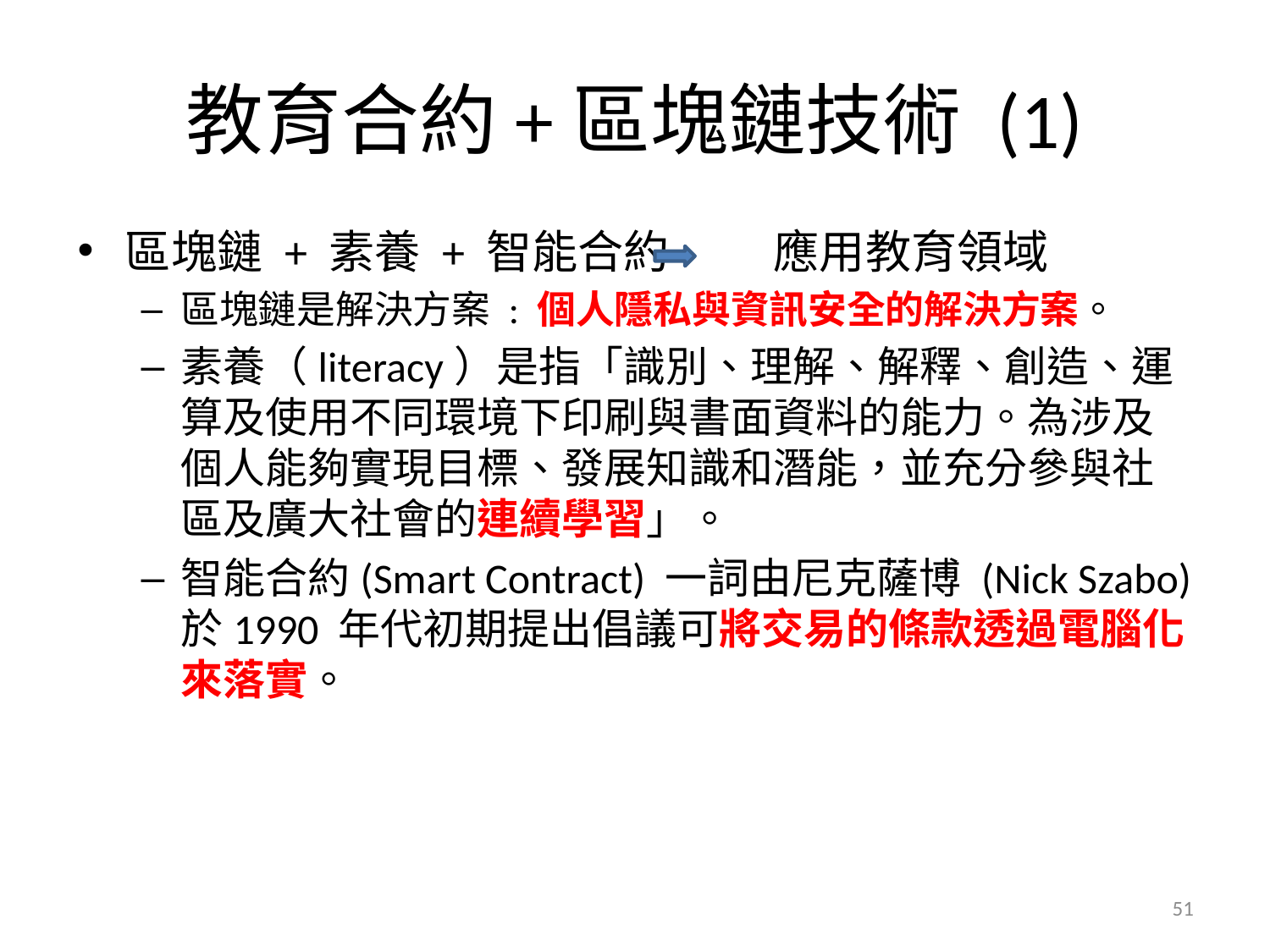

# 教育合約+區塊鏈技術 (1)
區塊鏈 + 素養 + 智能合約          應用教育領域
區塊鏈是解決方案 : 個人隱私與資訊安全的解決方案。
素養（literacy）是指「識別、理解、解釋、創造、運算及使用不同環境下印刷與書面資料的能力。為涉及個人能夠實現目標、發展知識和潛能，並充分參與社區及廣大社會的連續學習」。
智能合約(Smart Contract) 一詞由尼克薩博 (Nick Szabo) 於1990 年代初期提出倡議可將交易的條款透過電腦化來落實。

51